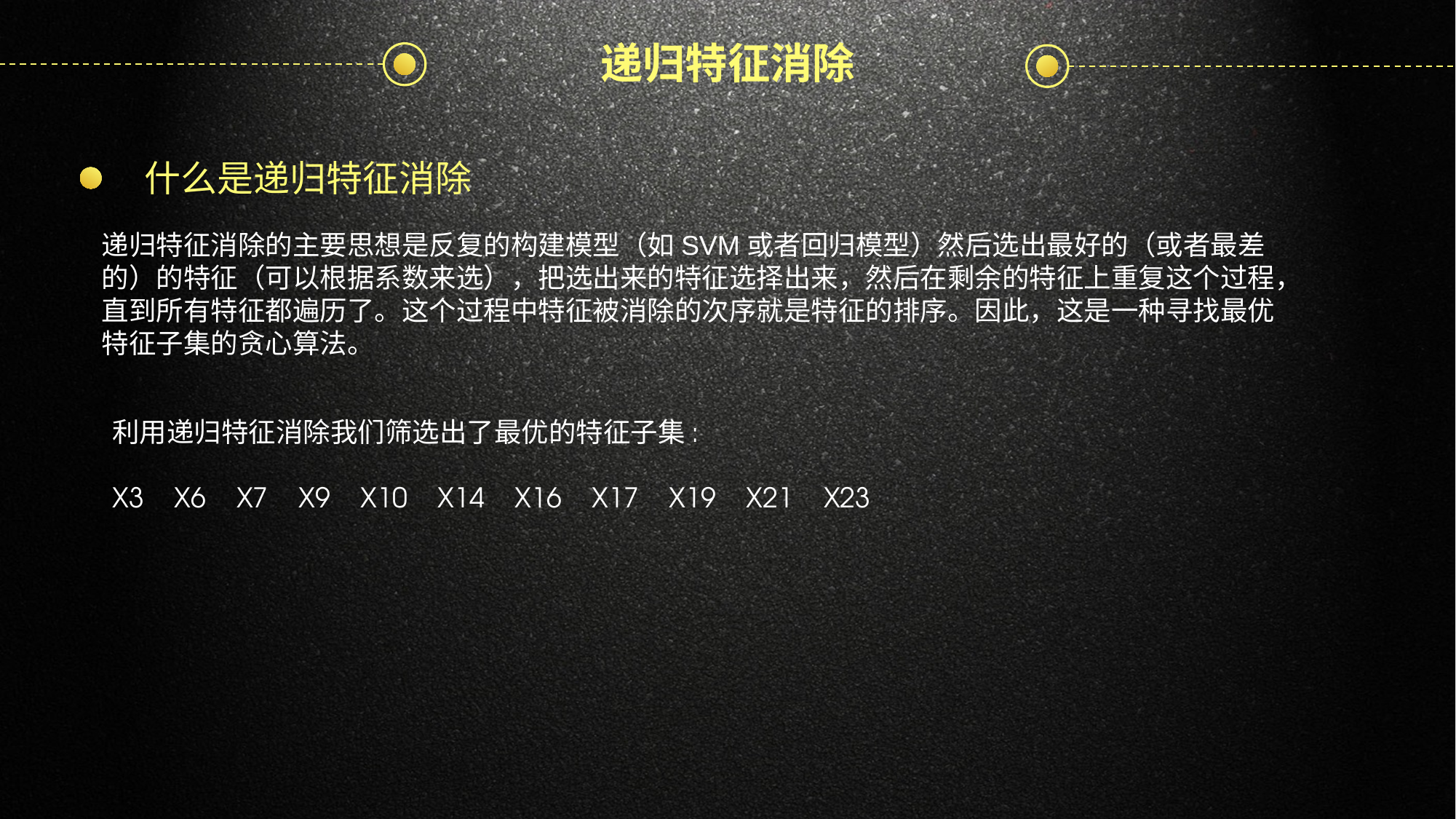

递归特征消除

什么是递归特征消除

递归特征消除的主要思想是反复的构建模型（如SVM或者回归模型）然后选出最好的（或者最差的）的特征（可以根据系数来选），把选出来的特征选择出来，然后在剩余的特征上重复这个过程，直到所有特征都遍历了。这个过程中特征被消除的次序就是特征的排序。因此，这是一种寻找最优特征子集的贪心算法。
利用递归特征消除我们筛选出了最优的特征子集:

X3    X6    X7    X9    X10    X14    X16    X17    X19    X21    X23